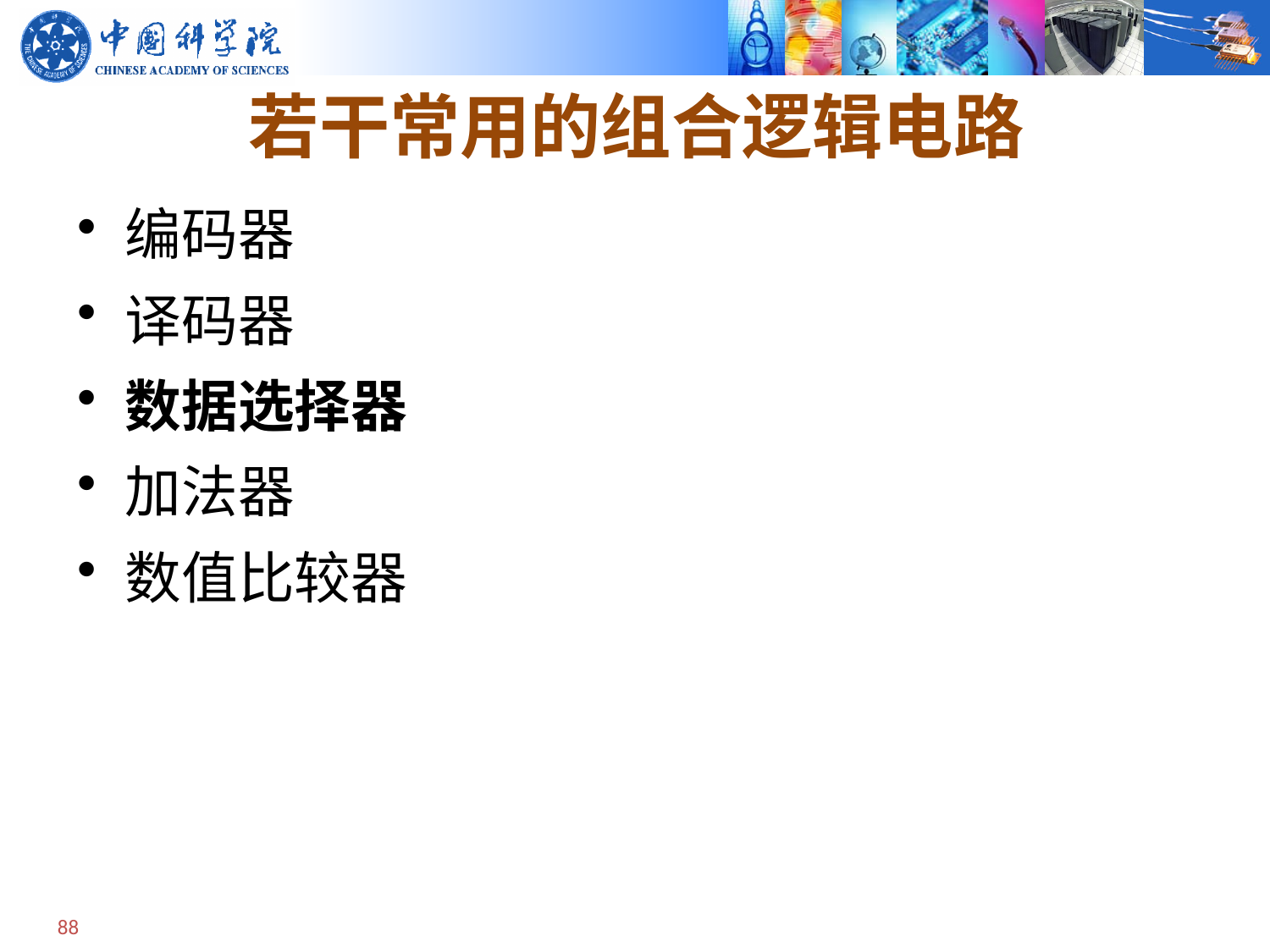

# 若干常用的组合逻辑电路
编码器
译码器
数据选择器
加法器
数值比较器